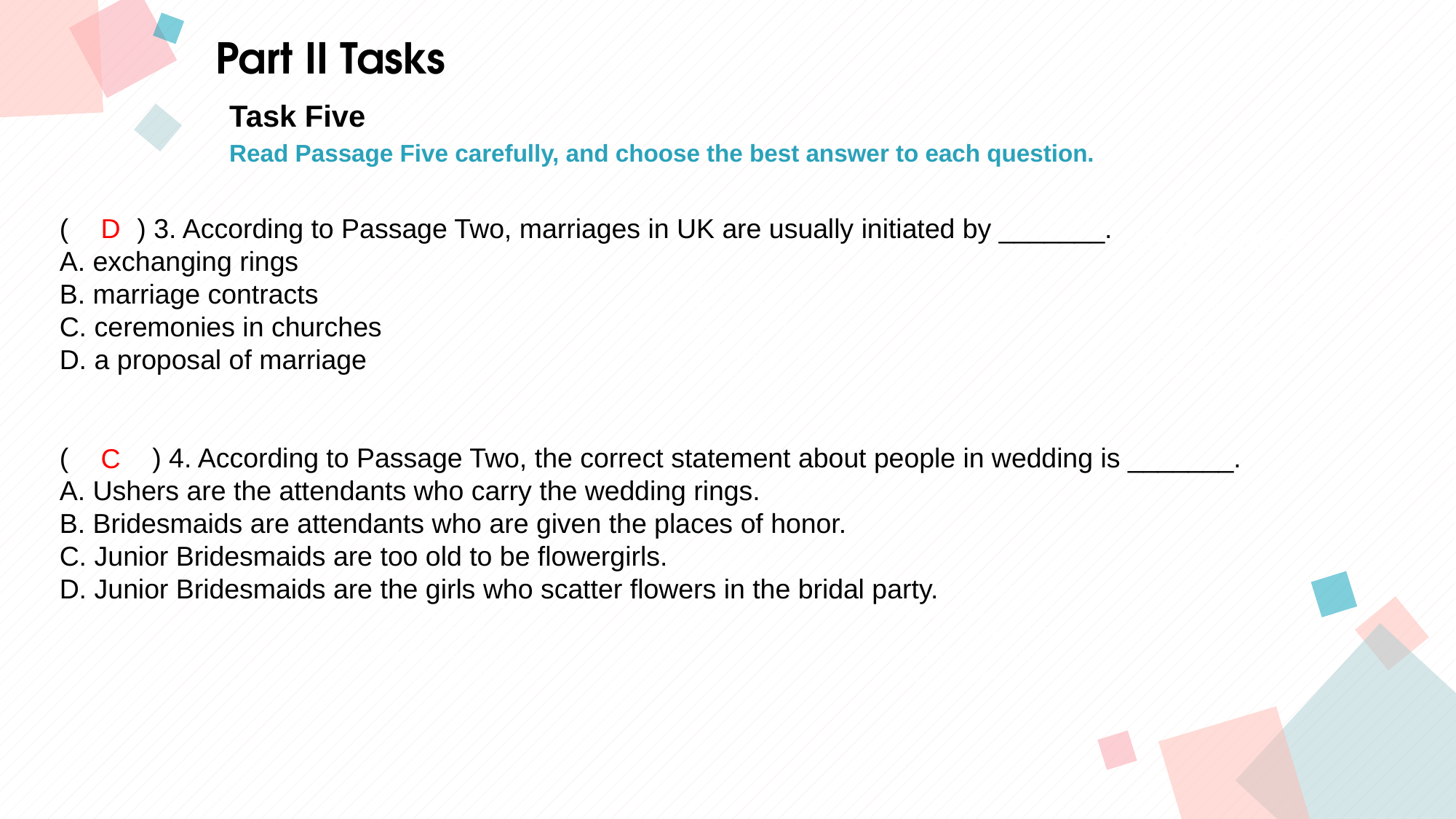

Part II Tasks
Task Five

Read Passage Five carefully, and choose the best answer to each question.
(         ) 3. According to Passage Two, marriages in UK are usually initiated by _______.
A. exchanging rings
B. marriage contracts
C. ceremonies in churches
D. a proposal of marriage

(           ) 4. According to Passage Two, the correct statement about people in wedding is _______.
A. Ushers are the attendants who carry the wedding rings.
B. Bridesmaids are attendants who are given the places of honor.
C. Junior Bridesmaids are too old to be flowergirls.
D. Junior Bridesmaids are the girls who scatter flowers in the bridal party.
D
点击此处添加标题
点击此处添加标题
标题数字等都可以通过点击和重新输入进行更改，顶部“开始”面板中可以对字体、字号、颜色等进行修改。建议正文8-14号字，1.3倍字间距。
标题数字等都可以通过点击和重新输入进行更改，顶部“开始”面板中可以对字体、字号、颜色等进行修改。建议正文8-14号字，1.3倍字间距。
标题数字等都可以通过点击和重新输入进行更改，顶部“开始”面板中可以对字体、字号、颜色等进行修改。建议正文8-14号字，1.3倍字间距。
C
点击此处添加标题
标题数字等都可以通过点击和重新输入进行更改，顶部“开始”面板中可以对字体、字号、颜色等进行修改。建议正文8-14号字，1.3倍字间距。
标题数字等都可以通过点击和重新输入进行更改，顶部“开始”面板中可以对字体、字号、颜色等进行修改。建议正文8-14号字，1.3倍字间距。